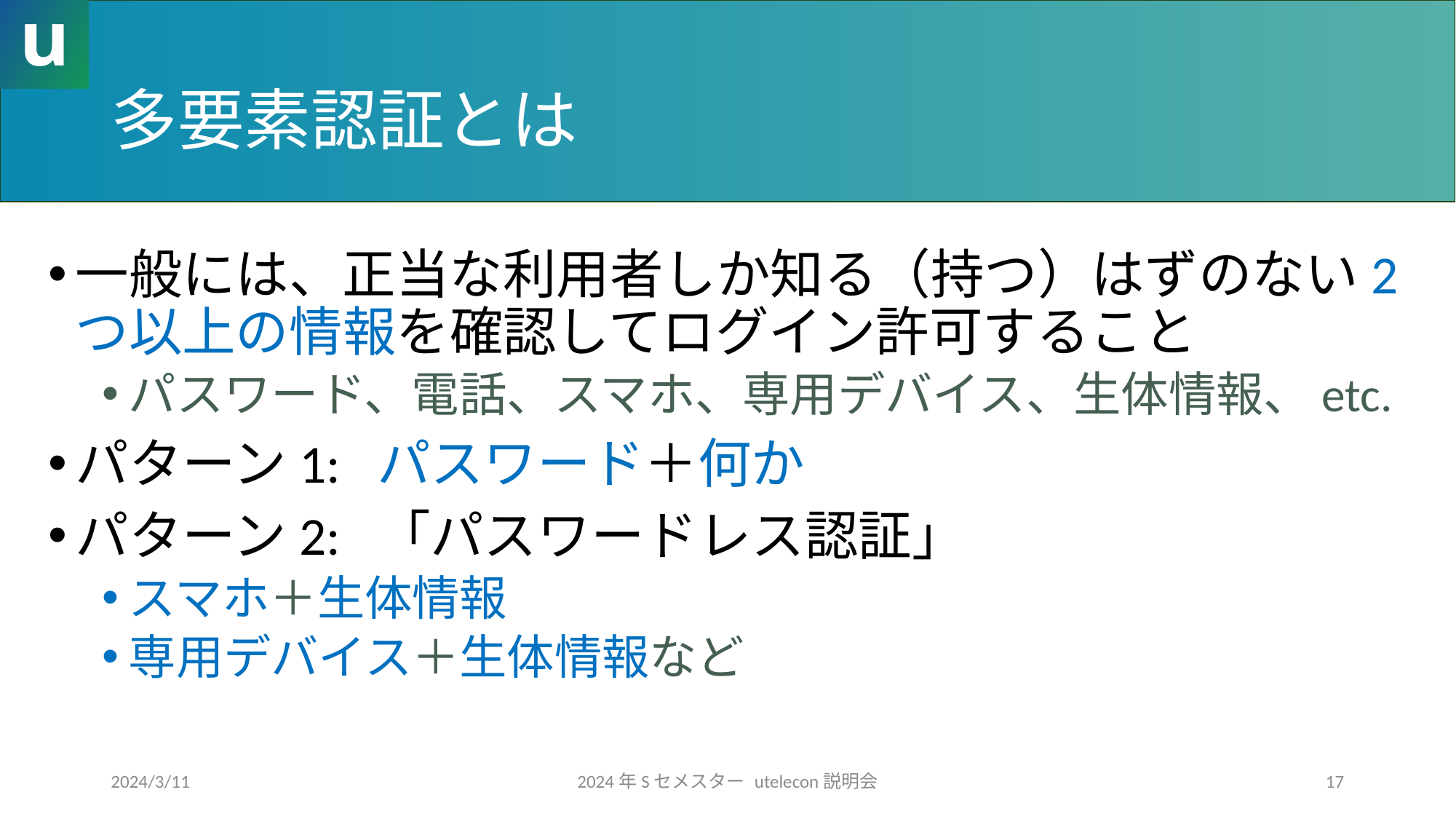

# 多要素認証とは
一般には、正当な利用者しか知る（持つ）はずのない2つ以上の情報を確認してログイン許可すること
パスワード、電話、スマホ、専用デバイス、生体情報、etc.
パターン1:  パスワード＋何か
パターン2:  「パスワードレス認証」
スマホ＋生体情報
専用デバイス＋生体情報など
2024/3/11
2024年Sセメスター utelecon説明会
17